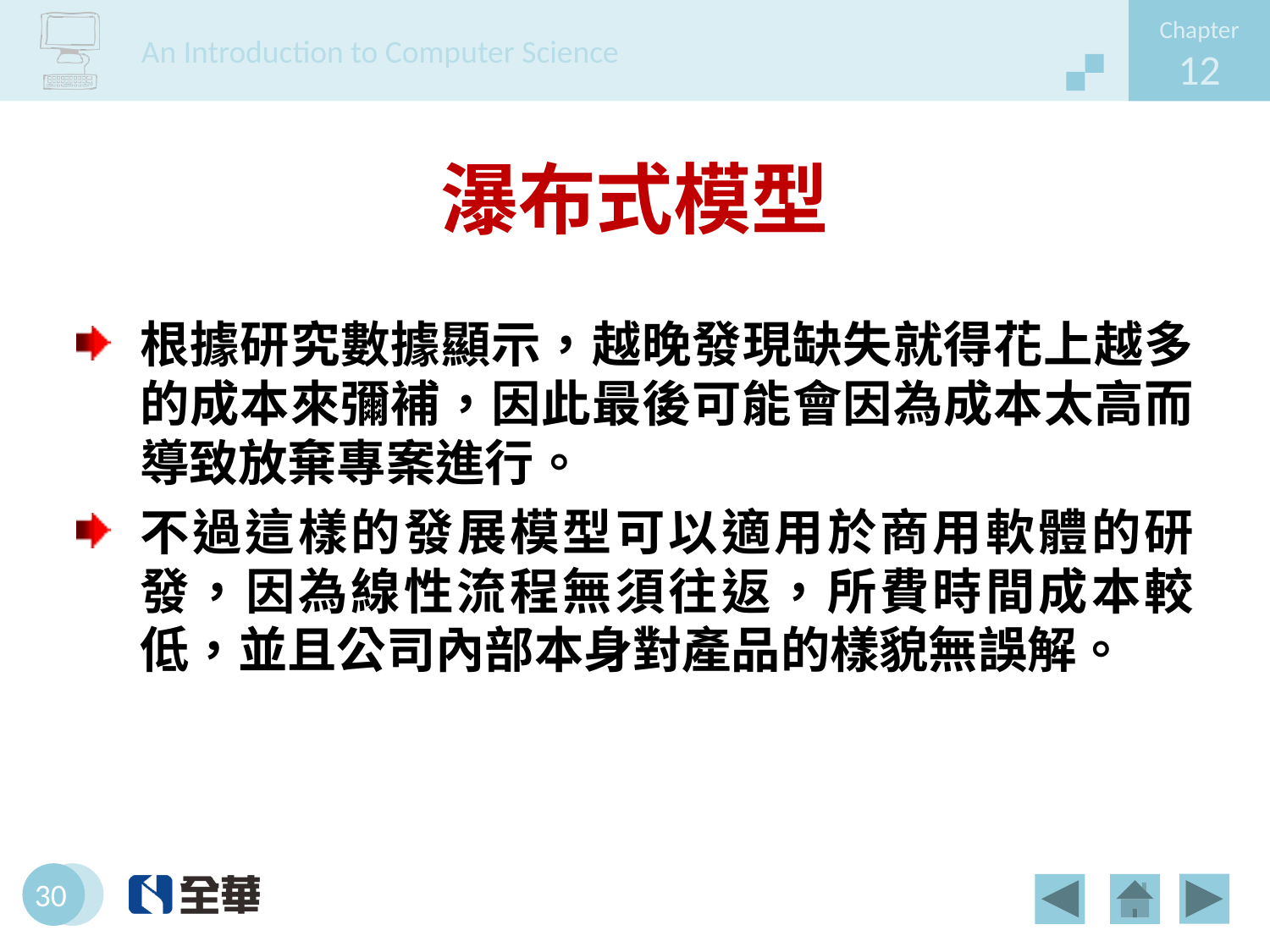

# 瀑布式模型
根據研究數據顯示，越晚發現缺失就得花上越多的成本來彌補，因此最後可能會因為成本太高而導致放棄專案進行。
不過這樣的發展模型可以適用於商用軟體的研發，因為線性流程無須往返，所費時間成本較低，並且公司內部本身對產品的樣貌無誤解。